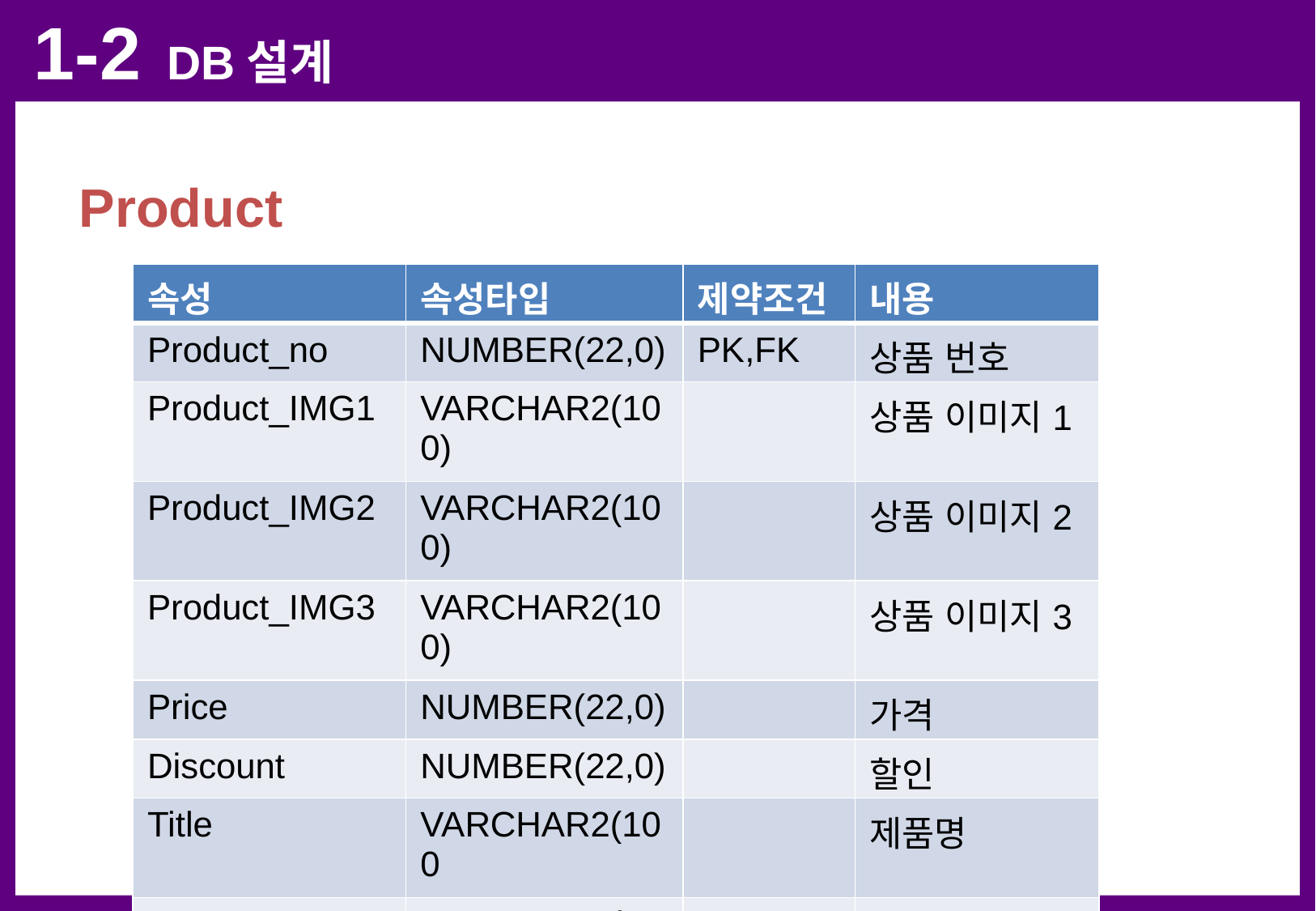

1-2  DB설계

Product
| 속성 | 속성타입 | 제약조건 | 내용 |
| --- | --- | --- | --- |
| Product\_no | NUMBER(22,0) | PK,FK | 상품 번호 |
| Product\_IMG1 | VARCHAR2(100) |  | 상품 이미지1 |
| Product\_IMG2 | VARCHAR2(100) |  | 상품 이미지2 |
| Product\_IMG3 | VARCHAR2(100) |  | 상품 이미지3 |
| Price | NUMBER(22,0) |  | 가격 |
| Discount | NUMBER(22,0) |  | 할인 |
| Title | VARCHAR2(100 |  | 제품명 |
| Content | VARCHAR2(100 |  | 제품 내용 |